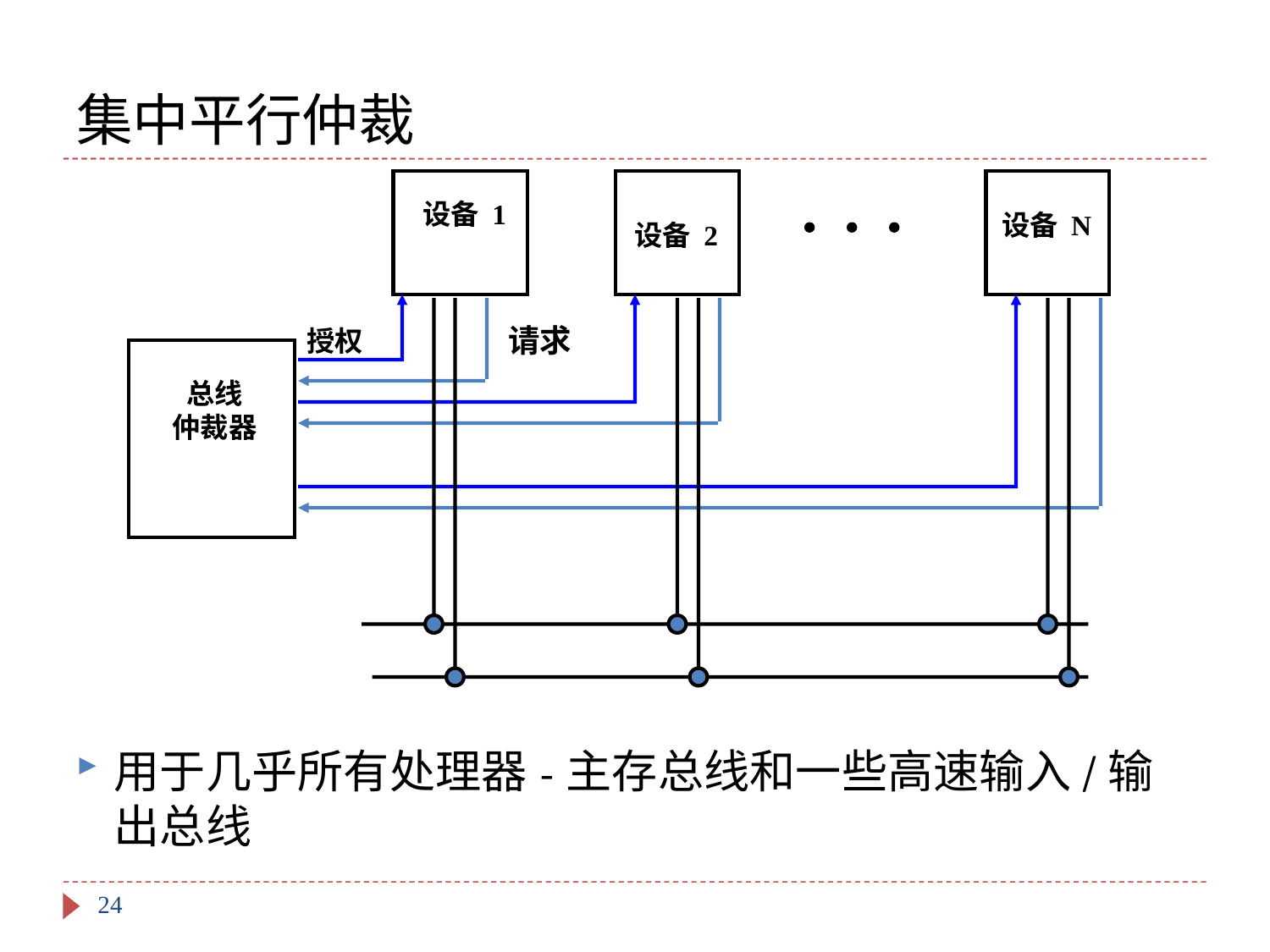

# 集中平行仲裁

设备 1
设备 N
设备 2

请求
授权

总线
仲裁器

用于几乎所有处理器-主存总线和一些高速输入/输出总线

24